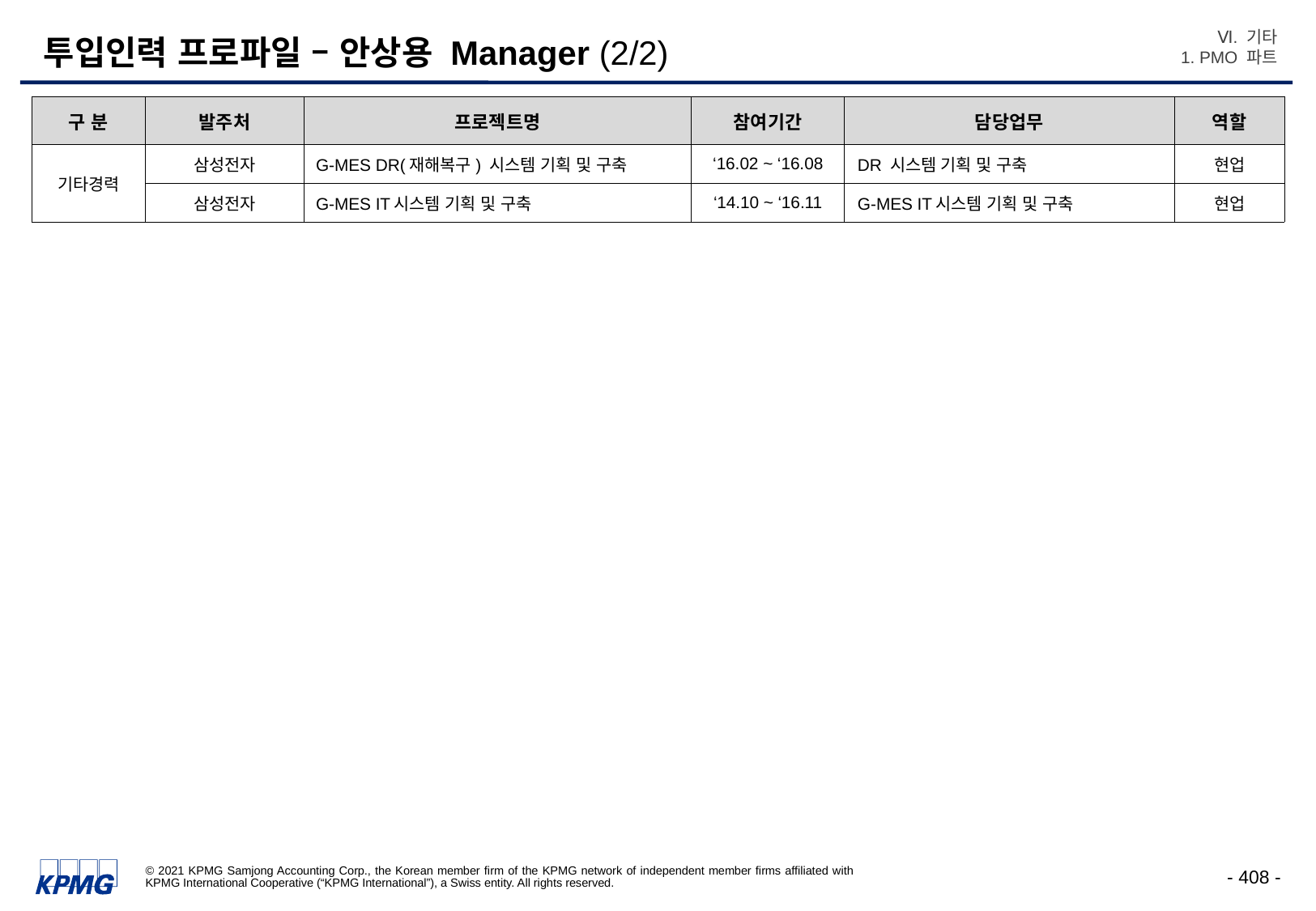

Ⅵ. 기타
1. PMO 파트
# 투입인력 프로파일 – 안상용 Manager (2/2)
| 구 분 | 발주처 | 프로젝트명 | 참여기간 | 담당업무 | 역할 |
| --- | --- | --- | --- | --- | --- |
| 기타경력 | 삼성전자 | G-MES DR(재해복구) 시스템 기획 및 구축 | ‘16.02 ~ ‘16.08 | DR 시스템 기획 및 구축 | 현업 |
|  | 삼성전자 | G-MES IT시스템 기획 및 구축 | ‘14.10 ~ ‘16.11 | G-MES IT시스템 기획 및 구축 | 현업 |